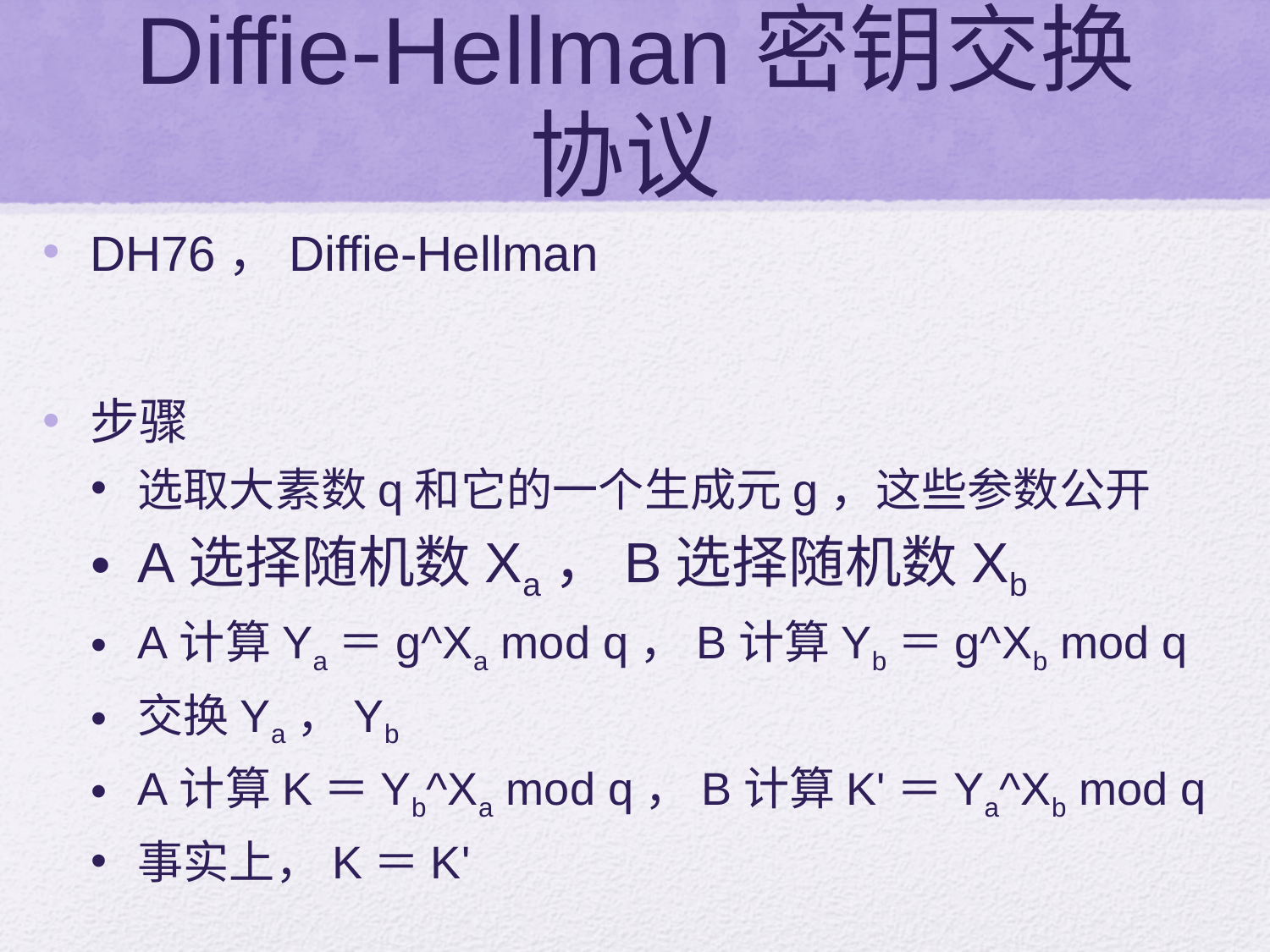

# Diffie-Hellman密钥交换协议
DH76，Diffie-Hellman

步骤
选取大素数q和它的一个生成元g，这些参数公开
A选择随机数Xa，B选择随机数Xb
A计算Ya＝g^Xa mod q，B计算Yb＝g^Xb mod q
交换Ya，Yb
A计算K＝Yb^Xa mod q，B计算K'＝Ya^Xb mod q
事实上，K＝K'